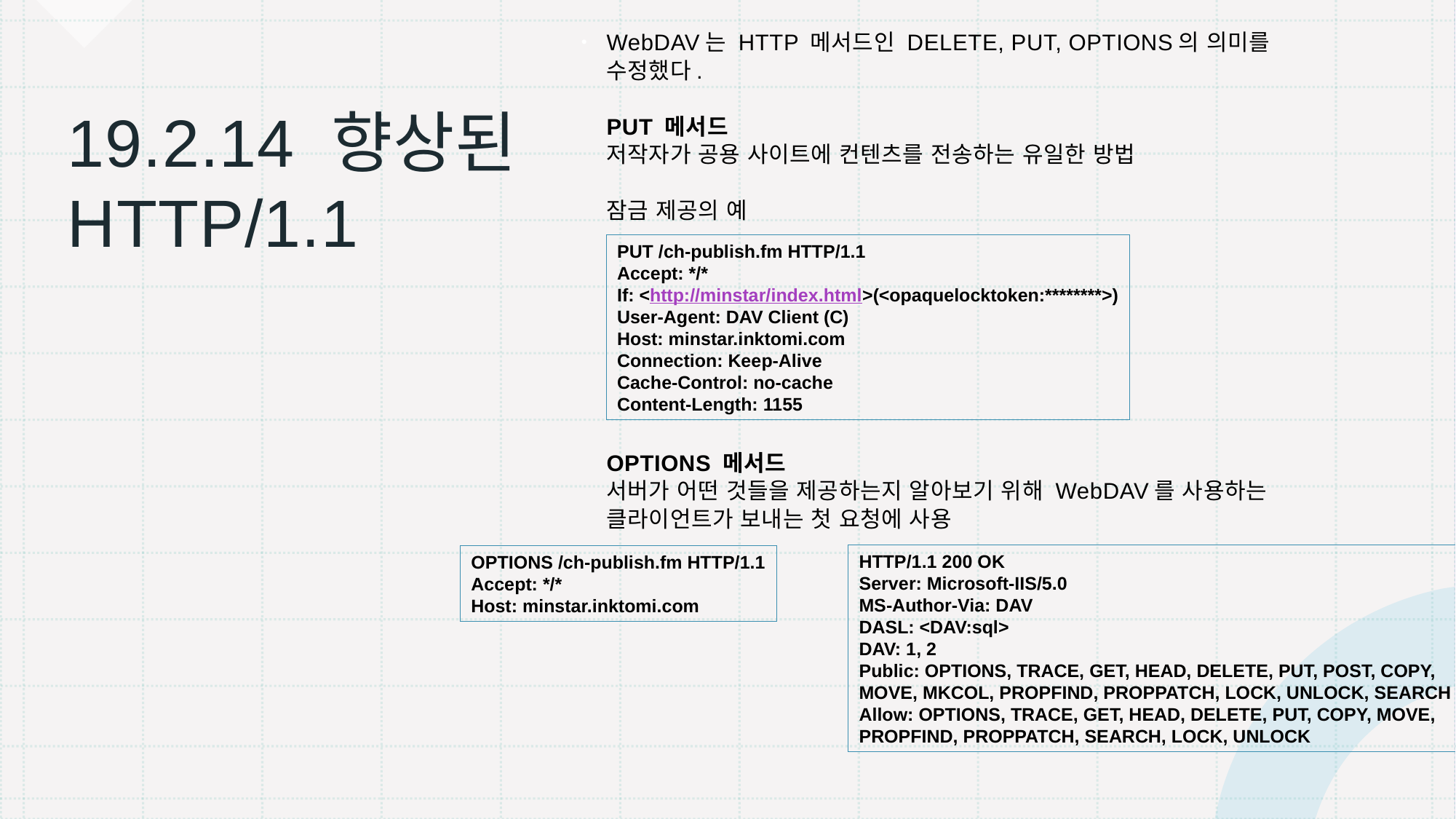

WebDAV는 HTTP 메서드인 DELETE, PUT, OPTIONS의 의미를 수정했다.
PUT 메서드
저작자가 공용 사이트에 컨텐츠를 전송하는 유일한 방법
잠금 제공의 예
OPTIONS 메서드
서버가 어떤 것들을 제공하는지 알아보기 위해 WebDAV를 사용하는 클라이언트가 보내는 첫 요청에 사용
# 19.2.14 향상된 HTTP/1.1
PUT /ch-publish.fm HTTP/1.1
Accept: */*
If: <http://minstar/index.html>(<opaquelocktoken:********>)
User-Agent: DAV Client (C)
Host: minstar.inktomi.com
Connection: Keep-Alive
Cache-Control: no-cache
Content-Length: 1155
HTTP/1.1 200 OK
Server: Microsoft-IIS/5.0
MS-Author-Via: DAV
DASL: <DAV:sql>
DAV: 1, 2
Public: OPTIONS, TRACE, GET, HEAD, DELETE, PUT, POST, COPY,
MOVE, MKCOL, PROPFIND, PROPPATCH, LOCK, UNLOCK, SEARCH
Allow: OPTIONS, TRACE, GET, HEAD, DELETE, PUT, COPY, MOVE,
PROPFIND, PROPPATCH, SEARCH, LOCK, UNLOCK
OPTIONS /ch-publish.fm HTTP/1.1
Accept: */*
Host: minstar.inktomi.com